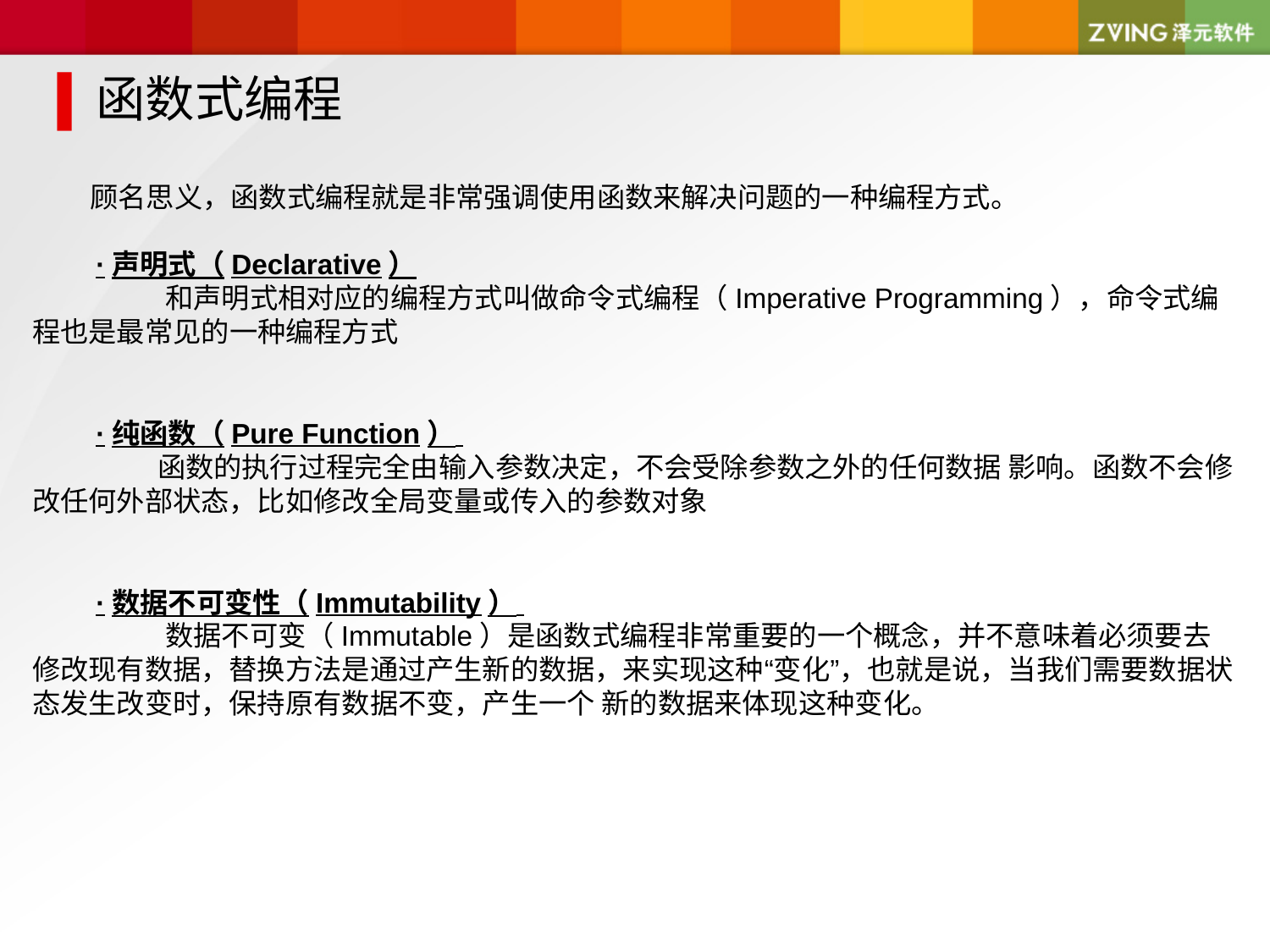

函数式编程
        顾名思义，函数式编程就是⾮常强调使⽤函数来解决问题的⼀种编程⽅式。

·声明式（Declarative）
        和声明式相对应的编程⽅式叫做命令式编程（Imperative Programming），命令式编程也是最常见的⼀种编程⽅式

·纯函数（Pure Function）
       函数的执⾏过程完全由输⼊参数决定，不会受除参数之外的任何数据 影响。函数不会修改任何外部状态，⽐如修改全局变量或传⼊的参数对象

·数据不可变性（Immutability）
        数据不可变（Immutable）是函数式编程⾮常重要的⼀个概念，并不意味着必须要去修改现有数据，替换⽅法是通过产⽣新的数据，来实现这种“变化”，也就是说，当我们需要数据状态发⽣改变时，保持原有数据不变，产⽣⼀个 新的数据来体现这种变化。